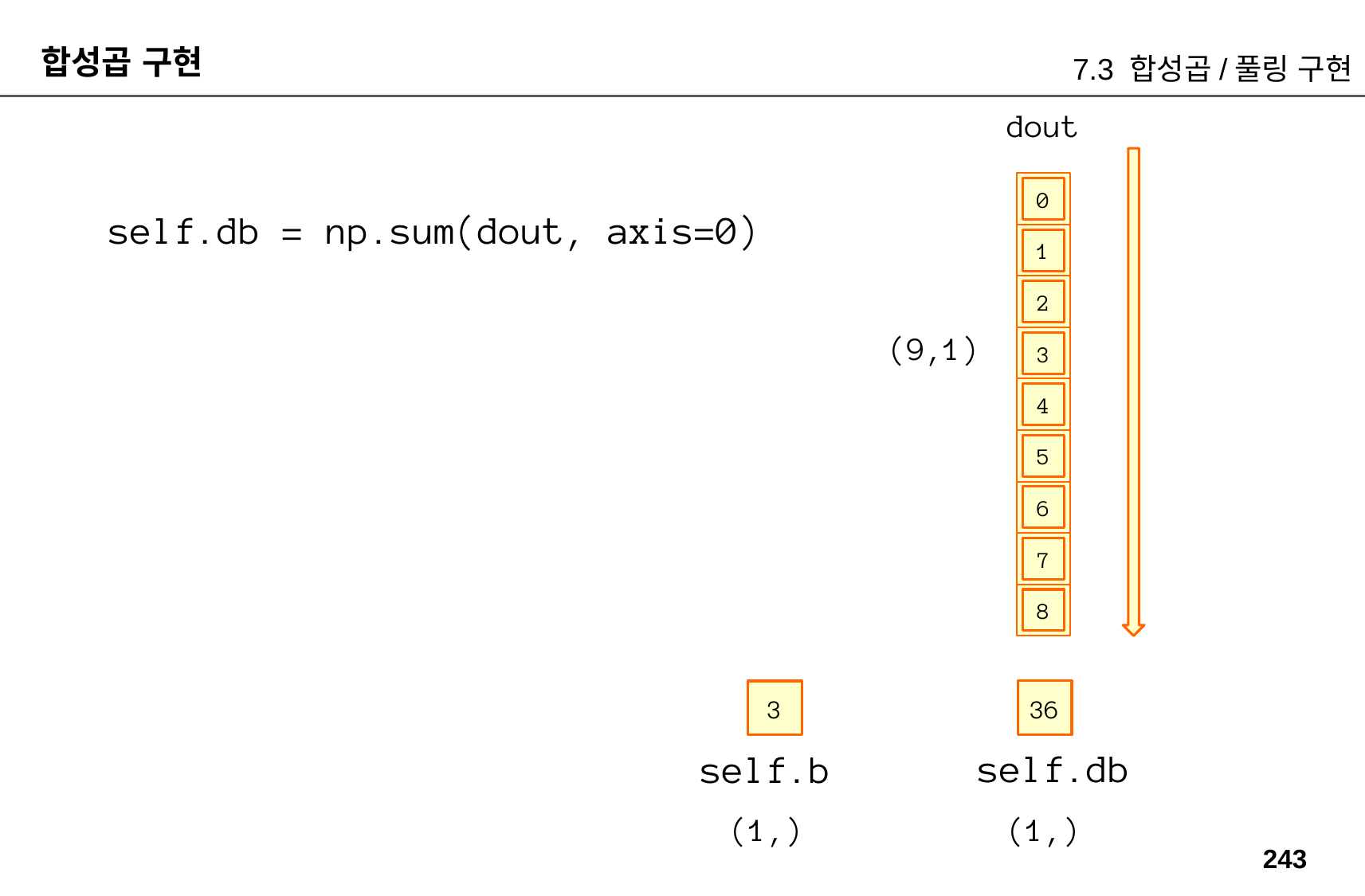

합성곱 구현
7.3 합성곱/풀링 구현
dout

0

1

2

3

4

5

6

7

8
self.db = np.sum(dout, axis=0)
(9,1)
36
3
self.db
self.b
(1,)
(1,)